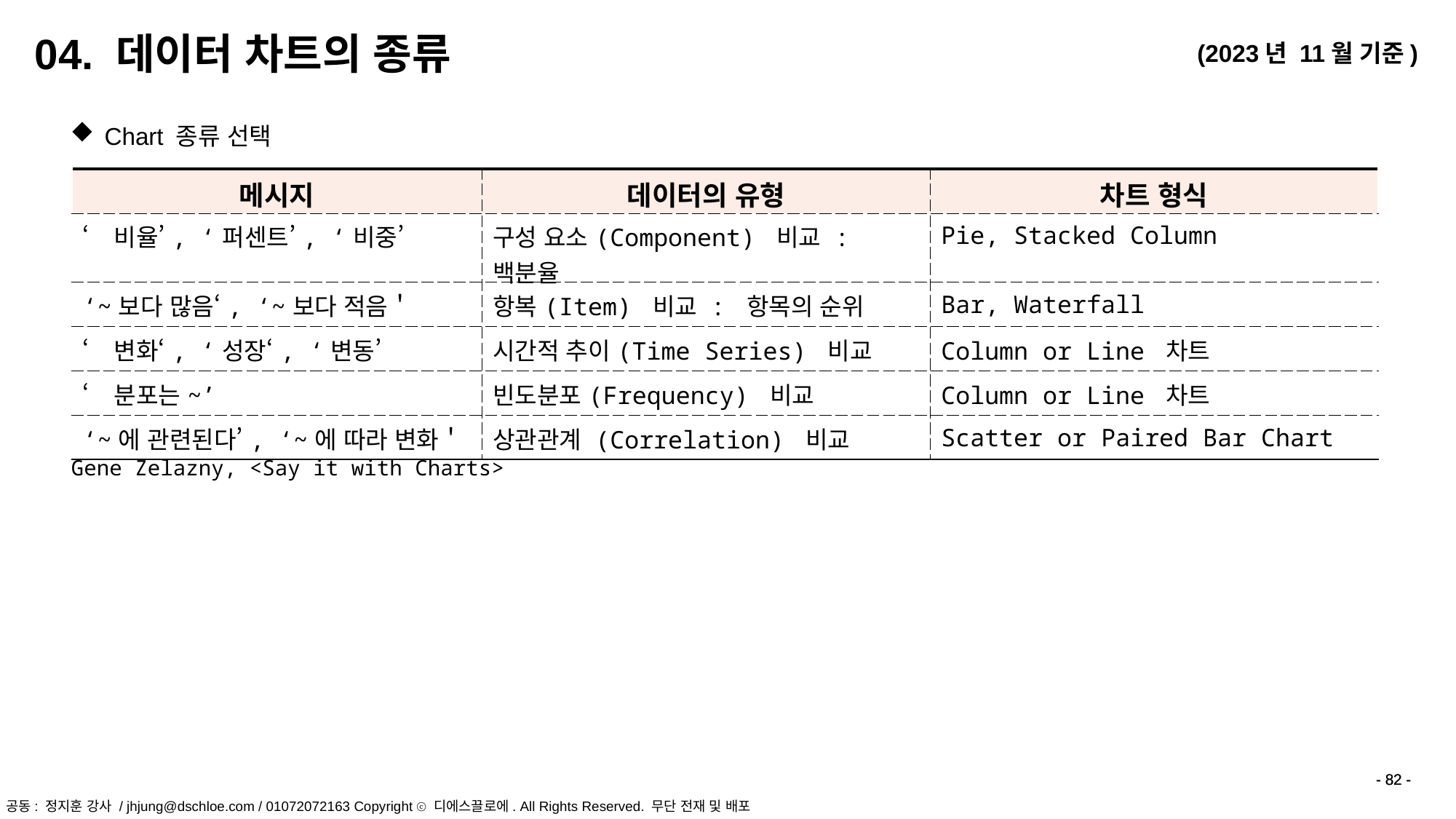

04. 데이터 차트의 종류
Chart 종류 선택
| 메시지 | 데이터의 유형 | 차트 형식 |
| --- | --- | --- |
| ‘비율’, ‘퍼센트’, ‘비중’ | 구성 요소(Component) 비교 : 백분율 | Pie, Stacked Column |
| ‘~보다 많음‘, ‘~보다 적음＇ | 항복(Item) 비교 : 항목의 순위 | Bar, Waterfall |
| ‘변화‘, ‘성장‘, ‘변동’ | 시간적 추이(Time Series) 비교 | Column or Line 차트 |
| ‘분포는~’ | 빈도분포(Frequency) 비교 | Column or Line 차트 |
| ‘~에 관련된다’, ‘~에 따라 변화＇ | 상관관계 (Correlation) 비교 | Scatter or Paired Bar Chart |
Gene Zelazny, <Say it with Charts>
- 82 -